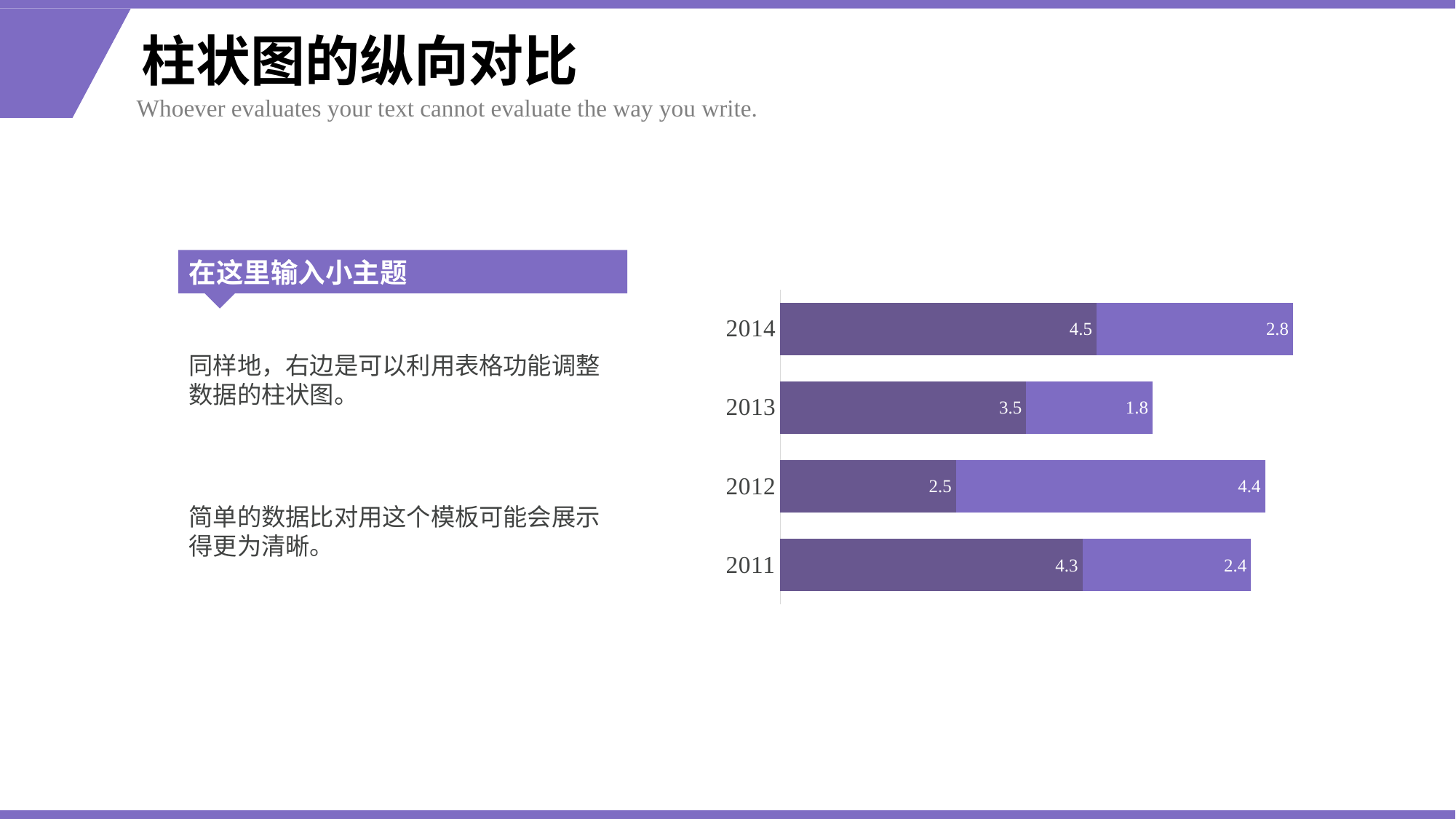

# 柱状图的纵向对比
Whoever evaluates your text cannot evaluate the way you write.
在这里输入小主题

### Chart

| Category | 系列 1 | 系列 2 |
|---|---|---|
| 2011 | 4.3 | 2.4 |
| 2012 | 2.5 | 4.4 |
| 2013 | 3.5 | 1.8 |
| 2014 | 4.5 | 2.8 |
同样地，右边是可以利用表格功能调整数据的柱状图。
简单的数据比对用这个模板可能会展示得更为清晰。